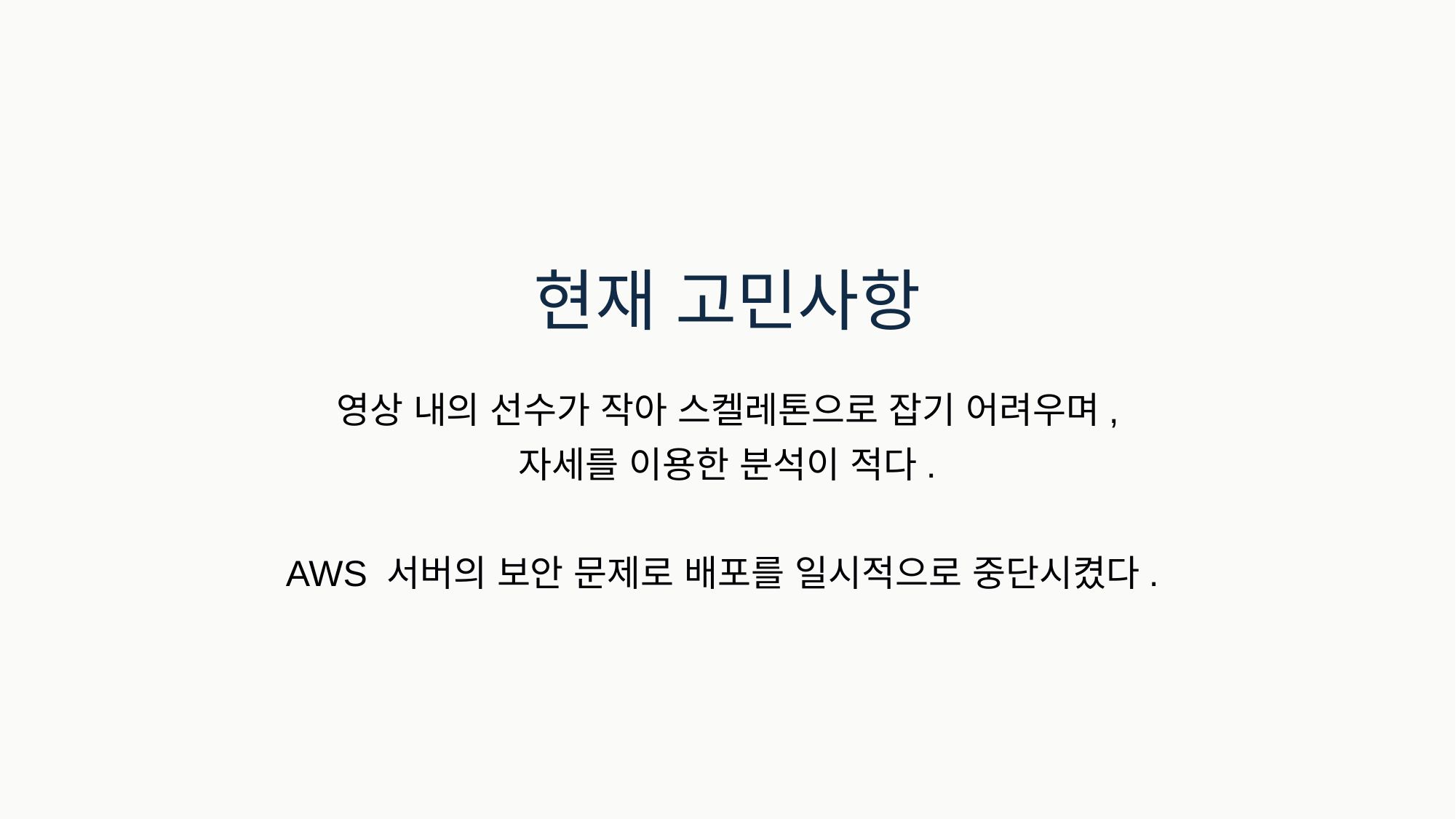

# 현재 고민사항
영상 내의 선수가 작아 스켈레톤으로 잡기 어려우며,
자세를 이용한 분석이 적다.

AWS 서버의 보안 문제로 배포를 일시적으로 중단시켰다.